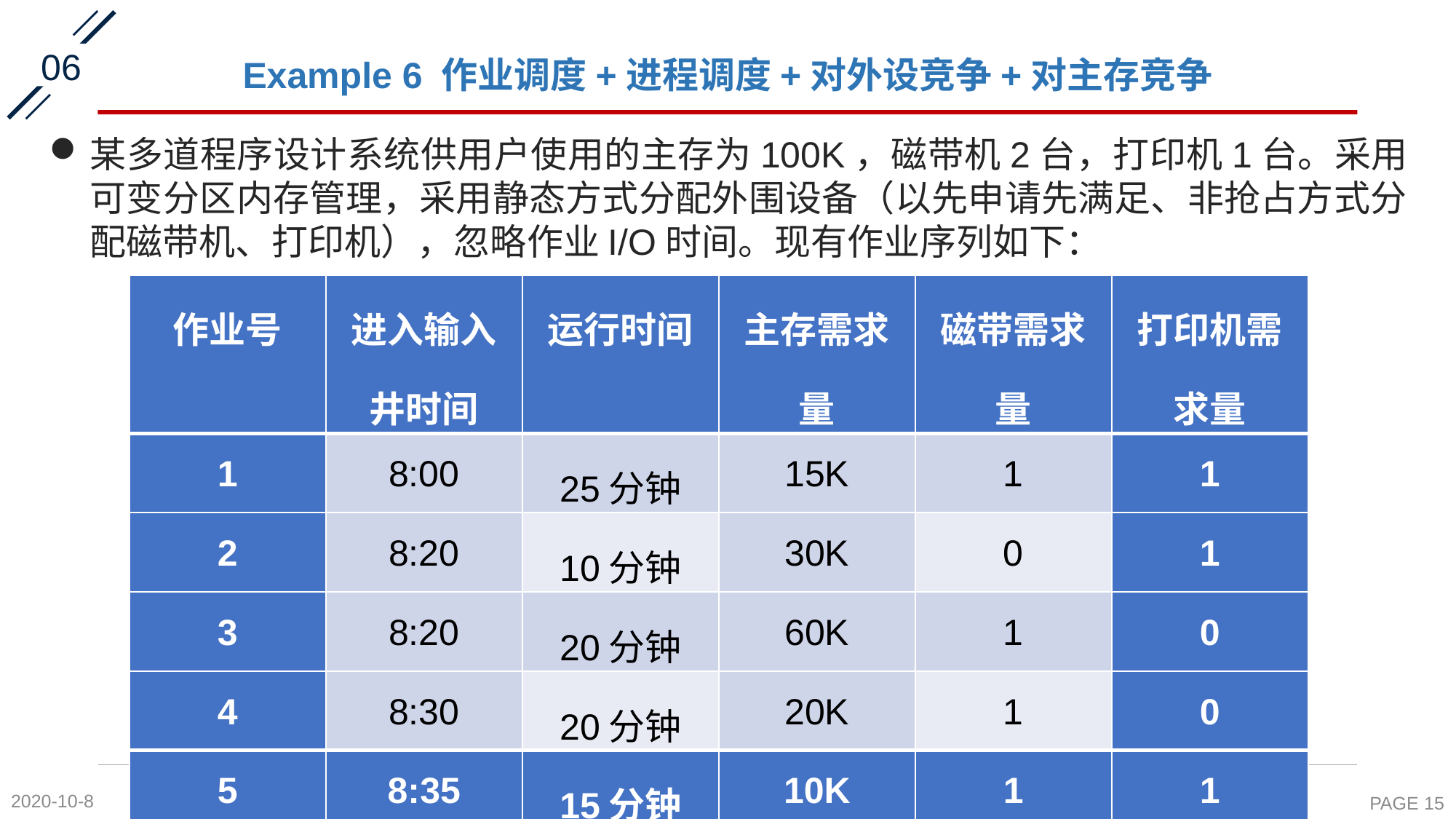

06
# Example 6 作业调度+进程调度+对外设竞争+对主存竞争
某多道程序设计系统供用户使用的主存为100K，磁带机2台，打印机1台。采用可变分区内存管理，采用静态方式分配外围设备（以先申请先满足、非抢占方式分配磁带机、打印机），忽略作业I/O时间。现有作业序列如下：

| 作业号 | 进入输入 井时间 | 运行时间 | 主存需求量 | 磁带需求量 | 打印机需求量 |
| --- | --- | --- | --- | --- | --- |
| 1 | 8:00 | 25分钟 | 15K | 1 | 1 |
| 2 | 8:20 | 10分钟 | 30K | 0 | 1 |
| 3 | 8:20 | 20分钟 | 60K | 1 | 0 |
| 4 | 8:30 | 20分钟 | 20K | 1 | 0 |
| 5 | 8:35 | 15分钟 | 10K | 1 | 1 |

2020-10-8
PAGE 15